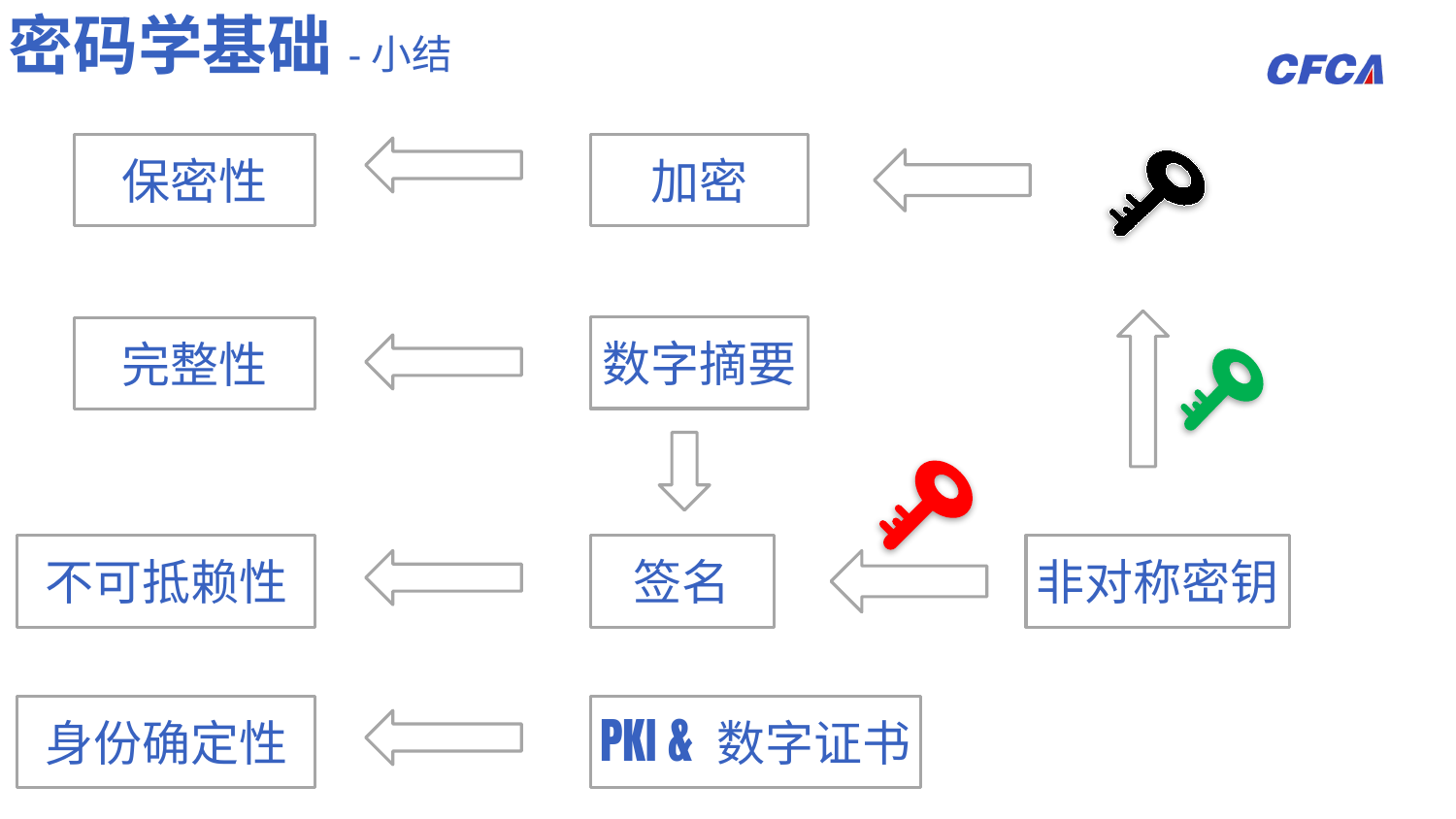

密码学基础-小结
保密性
加密

数字摘要
完整性

不可抵赖性
签名
非对称密钥

身份确定性
PKI & 数字证书